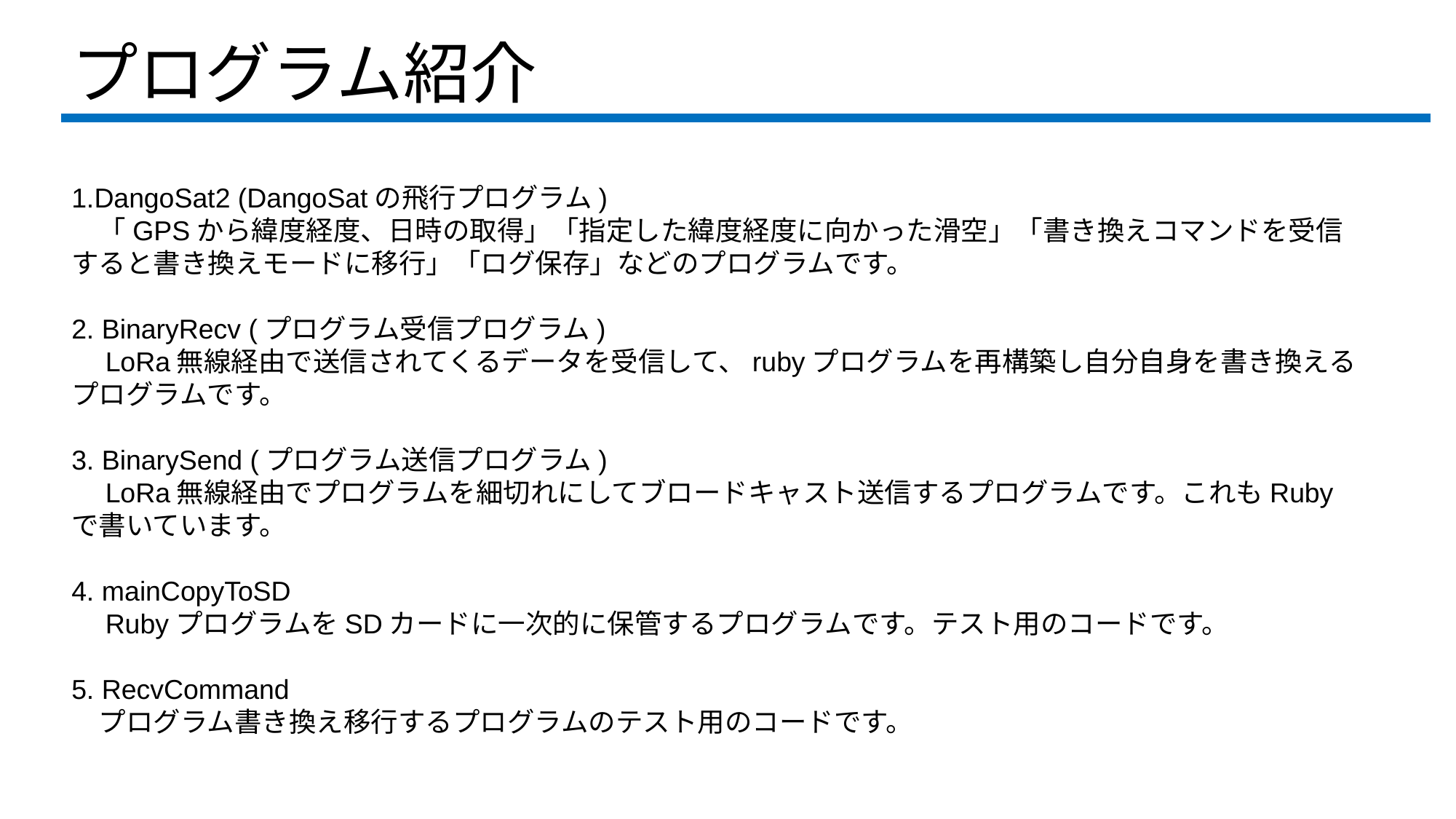

# プログラム紹介
1.DangoSat2 (DangoSatの飛行プログラム)
　「GPSから緯度経度、日時の取得」「指定した緯度経度に向かった滑空」「書き換えコマンドを受信すると書き換えモードに移行」「ログ保存」などのプログラムです。

2. BinaryRecv (プログラム受信プログラム)
　LoRa無線経由で送信されてくるデータを受信して、rubyプログラムを再構築し自分自身を書き換えるプログラムです。

3. BinarySend (プログラム送信プログラム)
　LoRa無線経由でプログラムを細切れにしてブロードキャスト送信するプログラムです。これもRubyで書いています。

4. mainCopyToSD
　RubyプログラムをSDカードに一次的に保管するプログラムです。テスト用のコードです。

5. RecvCommand
　プログラム書き換え移行するプログラムのテスト用のコードです。